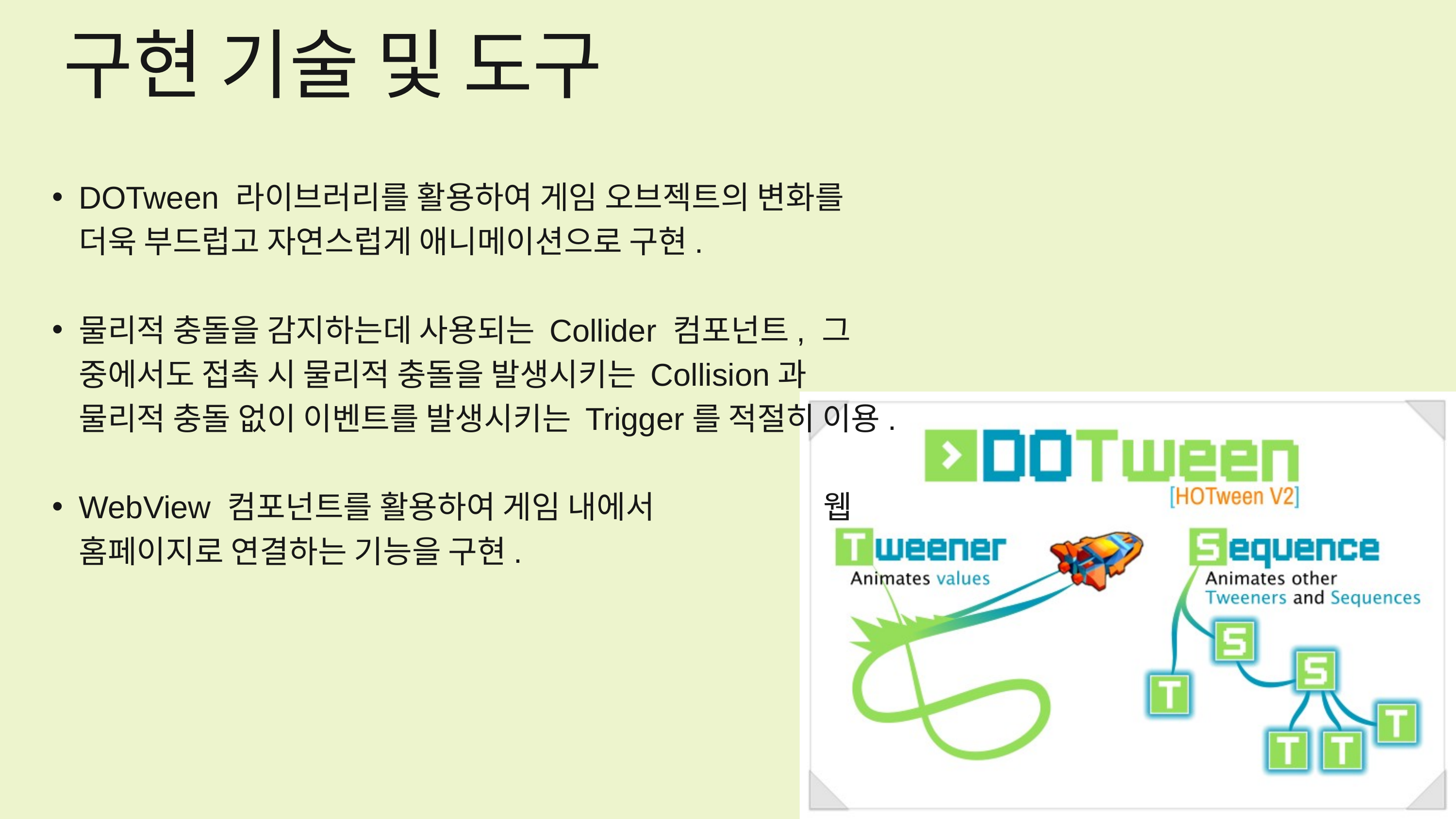

구현 기술 및 도구
DOTween 라이브러리를 활용하여 게임 오브젝트의 변화를 더욱 부드럽고 자연스럽게 애니메이션으로 구현.

물리적 충돌을 감지하는데 사용되는 Collider 컴포넌트, 그 중에서도 접촉 시 물리적 충돌을 발생시키는 Collision과 물리적 충돌 없이 이벤트를 발생시키는 Trigger를 적절히 이용.

WebView 컴포넌트를 활용하여 게임 내에서                        웹 홈페이지로 연결하는 기능을 구현.